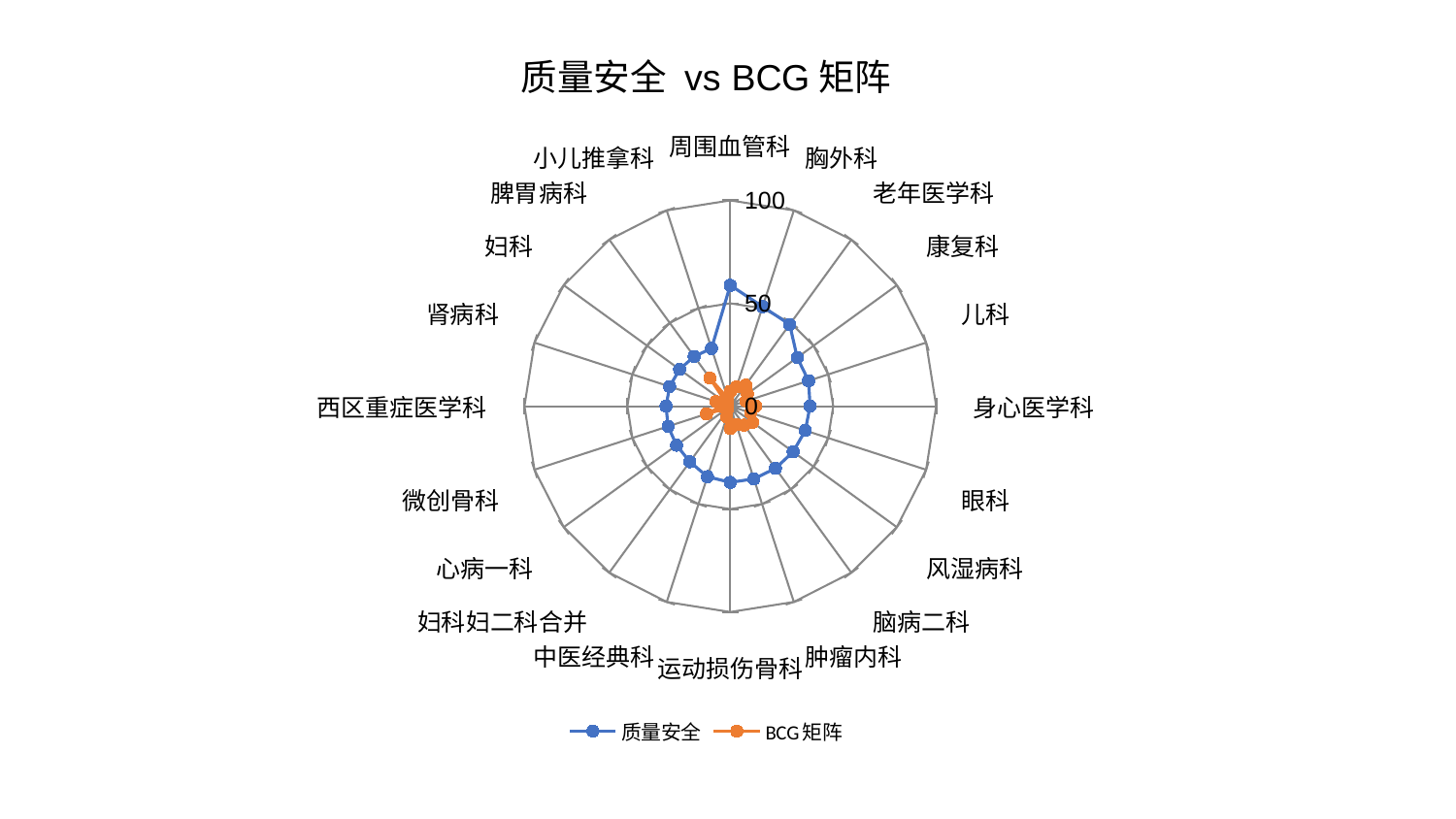

### Chart: 质量安全 vs BCG矩阵

| Category | 质量安全 | BCG矩阵 |
|---|---|---|
| 周围血管科 | 58.742418471370755 | 7.20150171548262 |
| 胸外科 | 50.85539456004875 | 9.845195787753951 |
| 老年医学科 | 49.089216686468816 | 12.697319051148249 |
| 康复科 | 40.21889342498635 | 10.307595007012267 |
| 儿科 | 39.972910787463846 | 8.057673539955758 |
| 身心医学科 | 38.77283508899379 | 12.31827652925058 |
| 眼科 | 38.29434091095412 | 10.380991101953313 |
| 风湿病科 | 37.74855097918088 | 13.408701587378255 |
| 脑病二科 | 37.33878885776824 | 11.410423775125997 |
| 肿瘤内科 | 37.14512910441274 | 9.298783869671336 |
| 运动损伤骨科 | 37.05017577263199 | 10.852605838041976 |
| 中医经典科 | 36.02015241010564 | 5.565430340305655 |
| 妇科妇二科合并 | 33.395321448289785 | 2.7095172600044464 |
| 心病一科 | 32.28265292447558 | 1.6198872153100827 |
| 微创骨科 | 31.785215843268798 | 12.158545902525459 |
| 西区重症医学科 | 31.21742637463558 | 4.141843305857364 |
| 肾病科 | 30.995349270072474 | 7.252788064782751 |
| 妇科 | 30.43459528384965 | 1.9686672164130499 |
| 脾胃病科 | 29.900371168451944 | 16.86398599474045 |
| 小儿推拿科 | 29.48510064370788 | 4.09025850976754 |
10